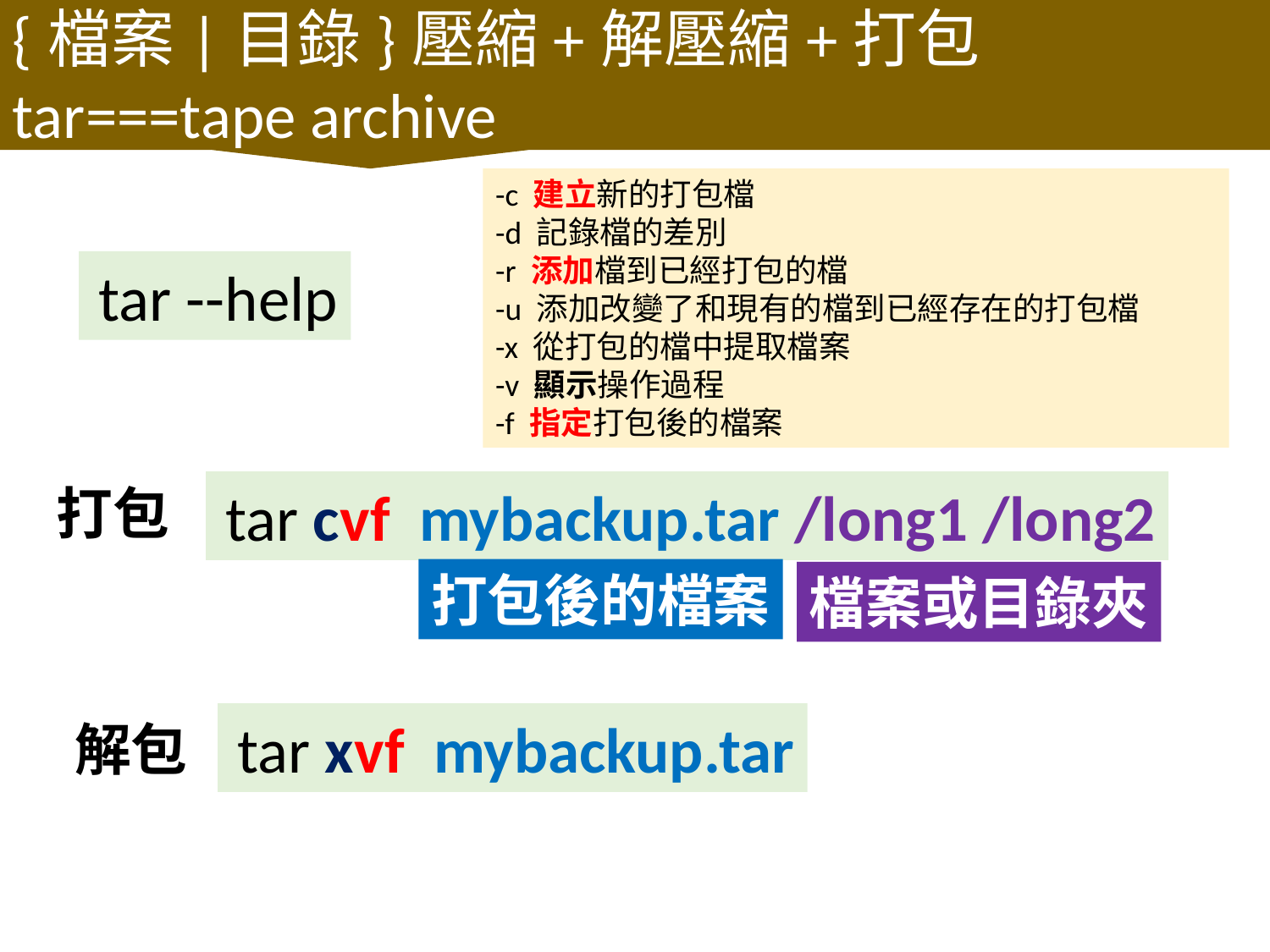

{檔案|目錄}壓縮+解壓縮+打包
tar===tape archive
-c 建立新的打包檔
-d 記錄檔的差別
-r 添加檔到已經打包的檔
-u 添加改變了和現有的檔到已經存在的打包檔
-x 從打包的檔中提取檔案
-v 顯示操作過程
-f 指定打包後的檔案
 tar --help
打包
 tar cvf  mybackup.tar /long1 /long2
打包後的檔案
檔案或目錄夾
 tar xvf  mybackup.tar
解包